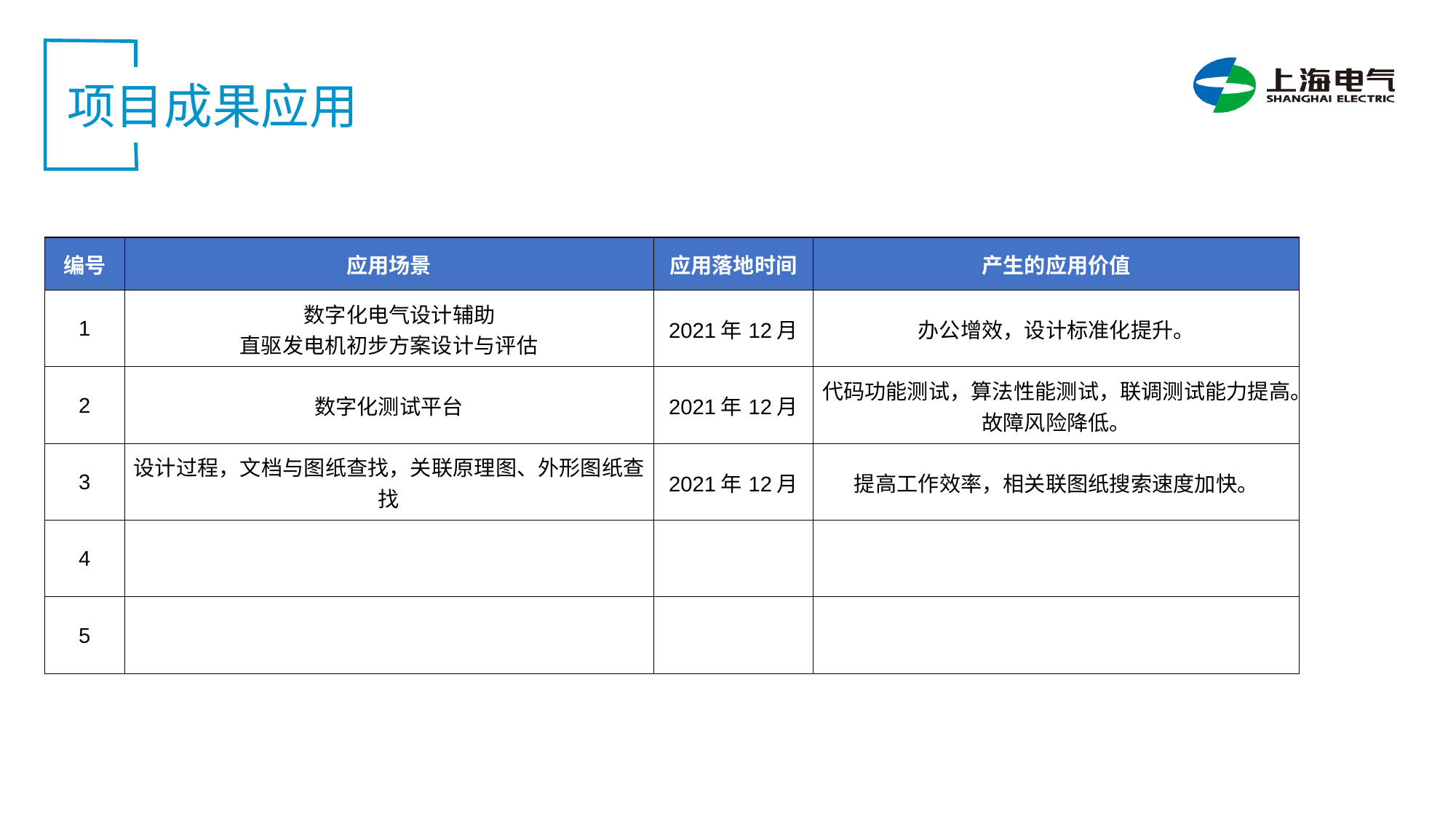

项目成果应用
| 编号 | 应用场景 | 应用落地时间 | 产生的应用价值 |
| --- | --- | --- | --- |
| 1 | 数字化电气设计辅助 直驱发电机初步方案设计与评估 | 2021年12月 | 办公增效，设计标准化提升。 |
| 2 | 数字化测试平台 | 2021年12月 | 代码功能测试，算法性能测试，联调测试能力提高。 故障风险降低。 |
| 3 | 设计过程，文档与图纸查找，关联原理图、外形图纸查找 | 2021年12月 | 提高工作效率，相关联图纸搜索速度加快。 |
| 4 |  |  |  |
| 5 |  |  |  |